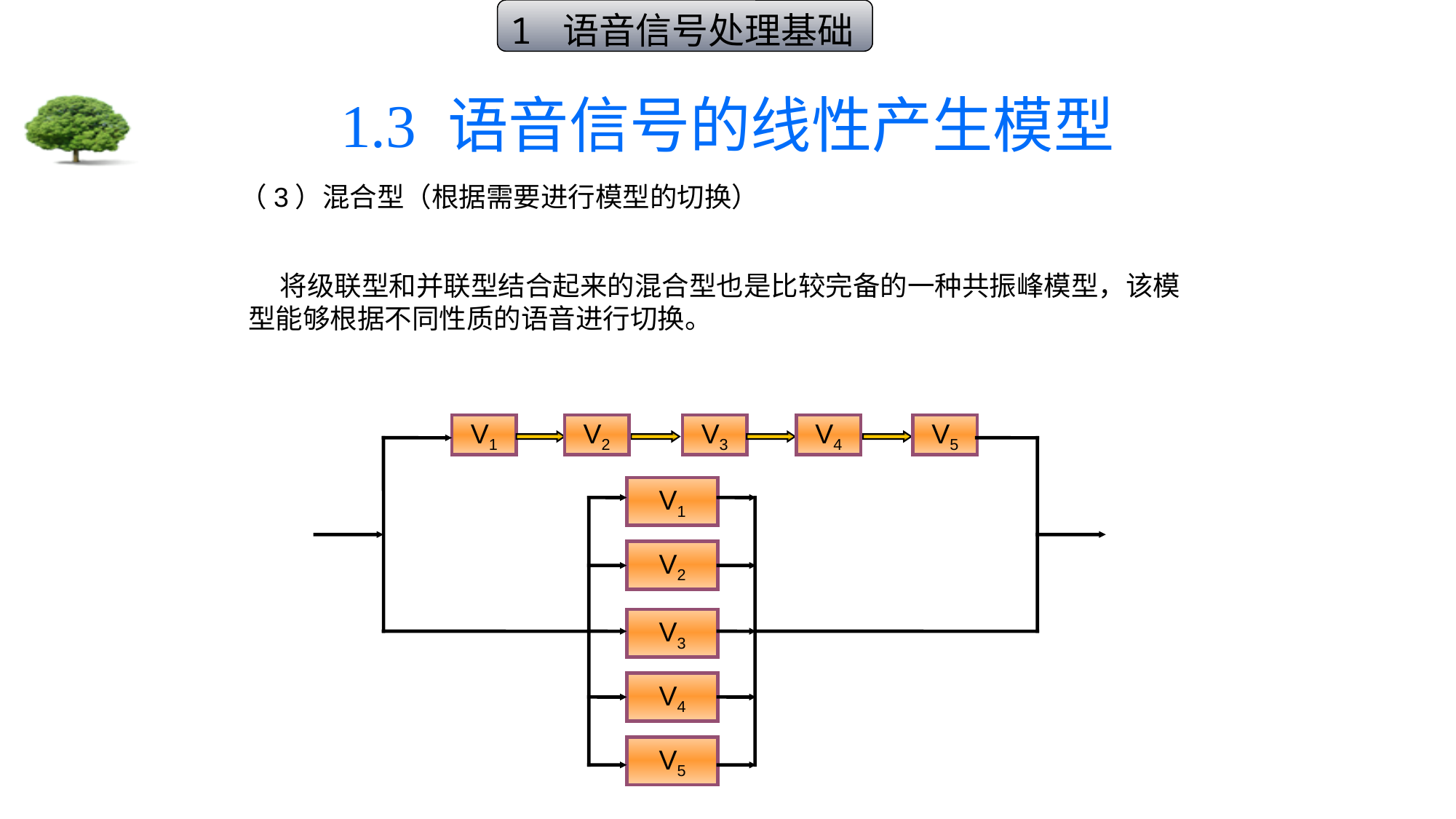

1 语音信号处理基础

# 1.3 语音信号的线性产生模型
（3）混合型（根据需要进行模型的切换）
    将级联型和并联型结合起来的混合型也是比较完备的一种共振峰模型，该模型能够根据不同性质的语音进行切换。
V1
V2
V3
V4
V5

V1

V2

V3

V4

V5